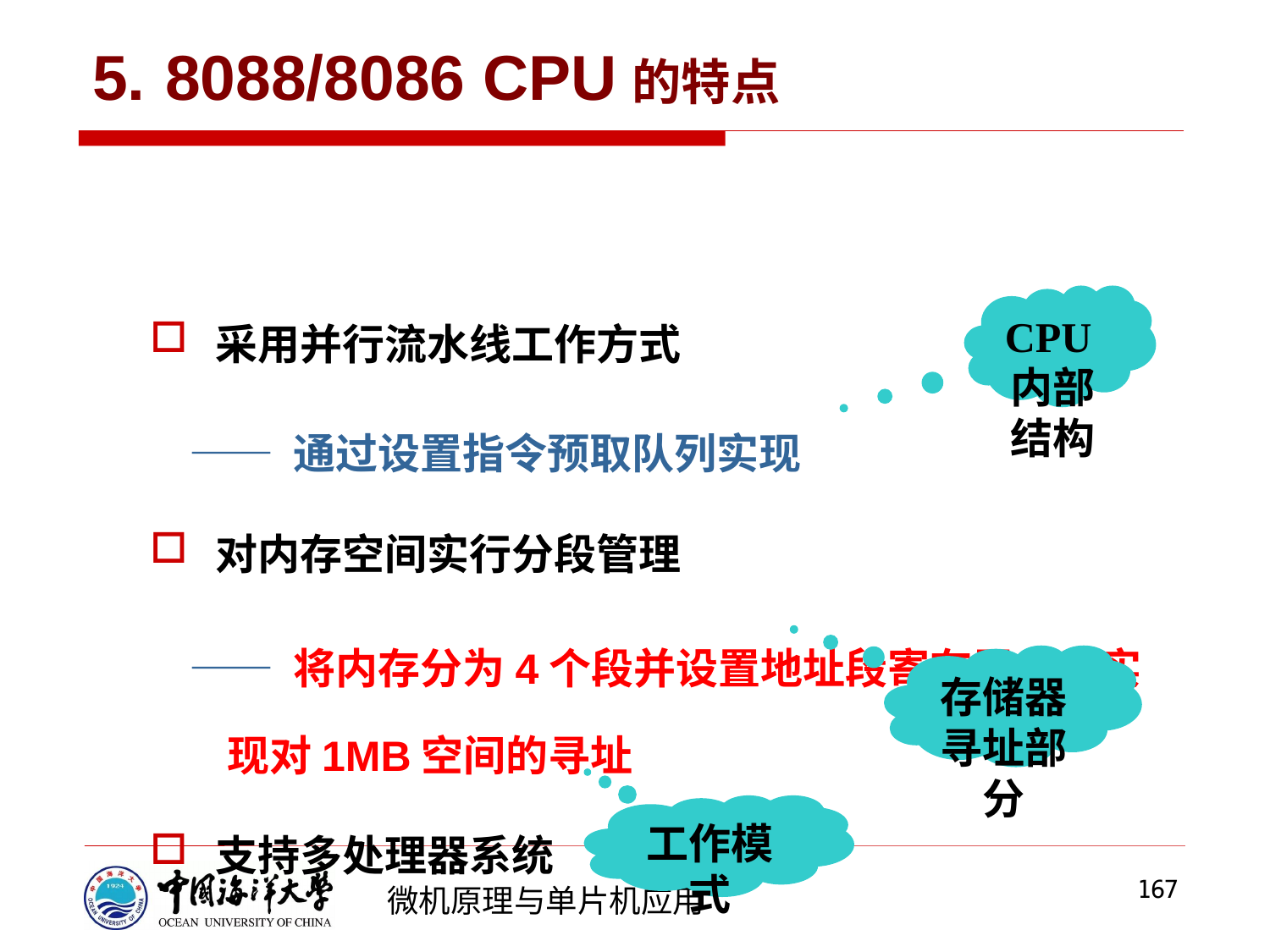

# 5. 8088/8086 CPU的特点
采用并行流水线工作方式
   —— 通过设置指令预取队列实现
对内存空间实行分段管理
   —— 将内存分为4个段并设置地址段寄存器，以实
       现对1MB空间的寻址
支持多处理器系统
CPU内部结构
存储器寻址部分
工作模式
167